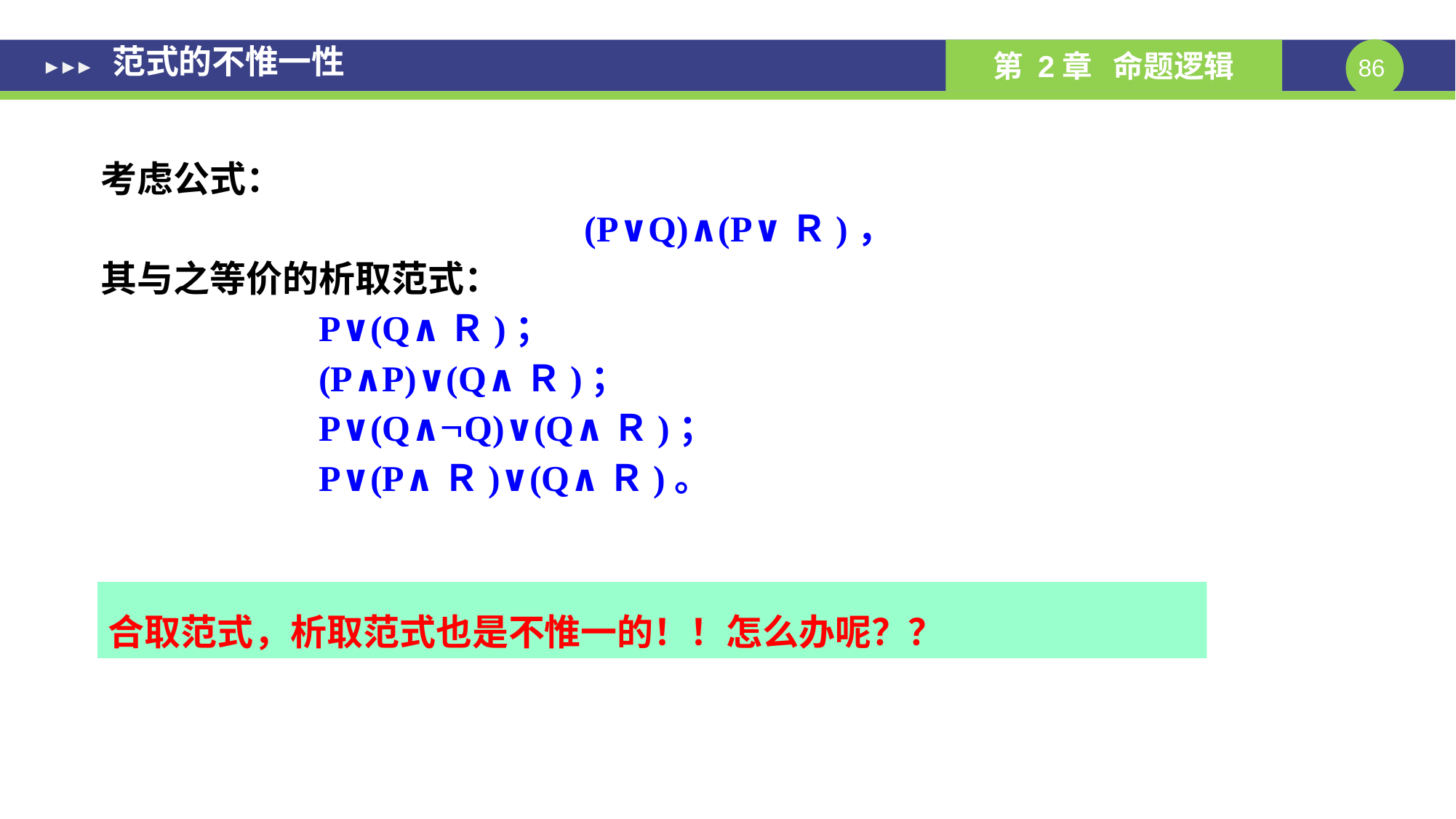

# 范式的不惟一性
考虑公式：
(P∨Q)∧(P∨Ｒ)，
其与之等价的析取范式：
		P∨(Q∧Ｒ)；
		(P∧P)∨(Q∧Ｒ)；
		P∨(Q∧¬Q)∨(Q∧Ｒ)；
		P∨(P∧Ｒ)∨(Q∧Ｒ)。
合取范式，析取范式也是不惟一的！！怎么办呢？？